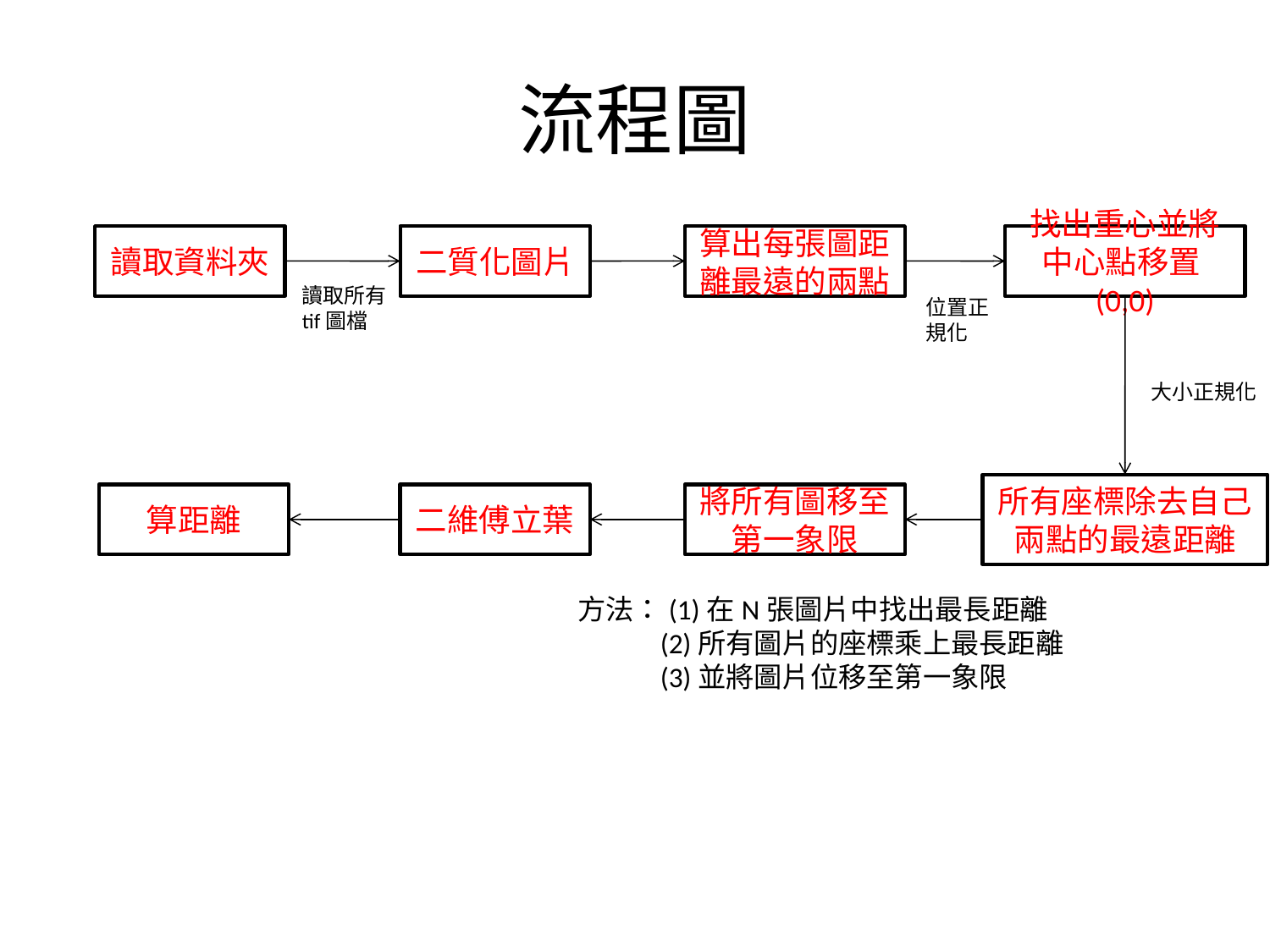

# 流程圖
讀取資料夾
算出每張圖距
離最遠的兩點
二質化圖片
找出重心並將中心點移置(0,0)
讀取所有
tif圖檔
位置正
規化
大小正規化
所有座標除去自己兩點的最遠距離
算距離
二維傅立葉
將所有圖移至第一象限
方法：(1)在N張圖片中找出最長距離
             (2)所有圖片的座標乘上最長距離
             (3)並將圖片位移至第一象限